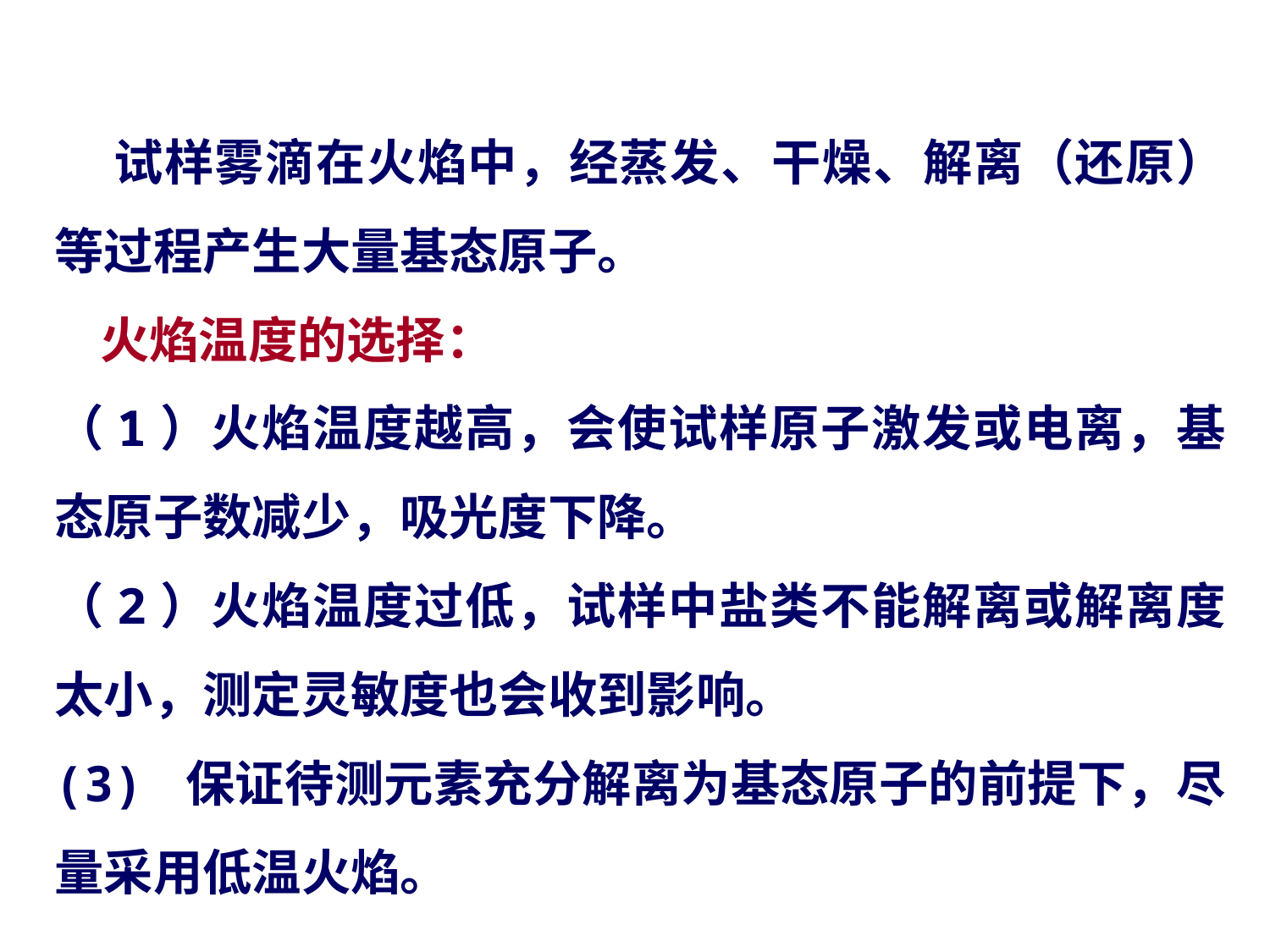

试样雾滴在火焰中，经蒸发、干燥、解离（还原）等过程产生大量基态原子。
   火焰温度的选择：
（1）火焰温度越高，会使试样原子激发或电离，基态原子数减少，吸光度下降。
（2）火焰温度过低，试样中盐类不能解离或解离度太小，测定灵敏度也会收到影响。
(3) 保证待测元素充分解离为基态原子的前提下，尽量采用低温火焰。